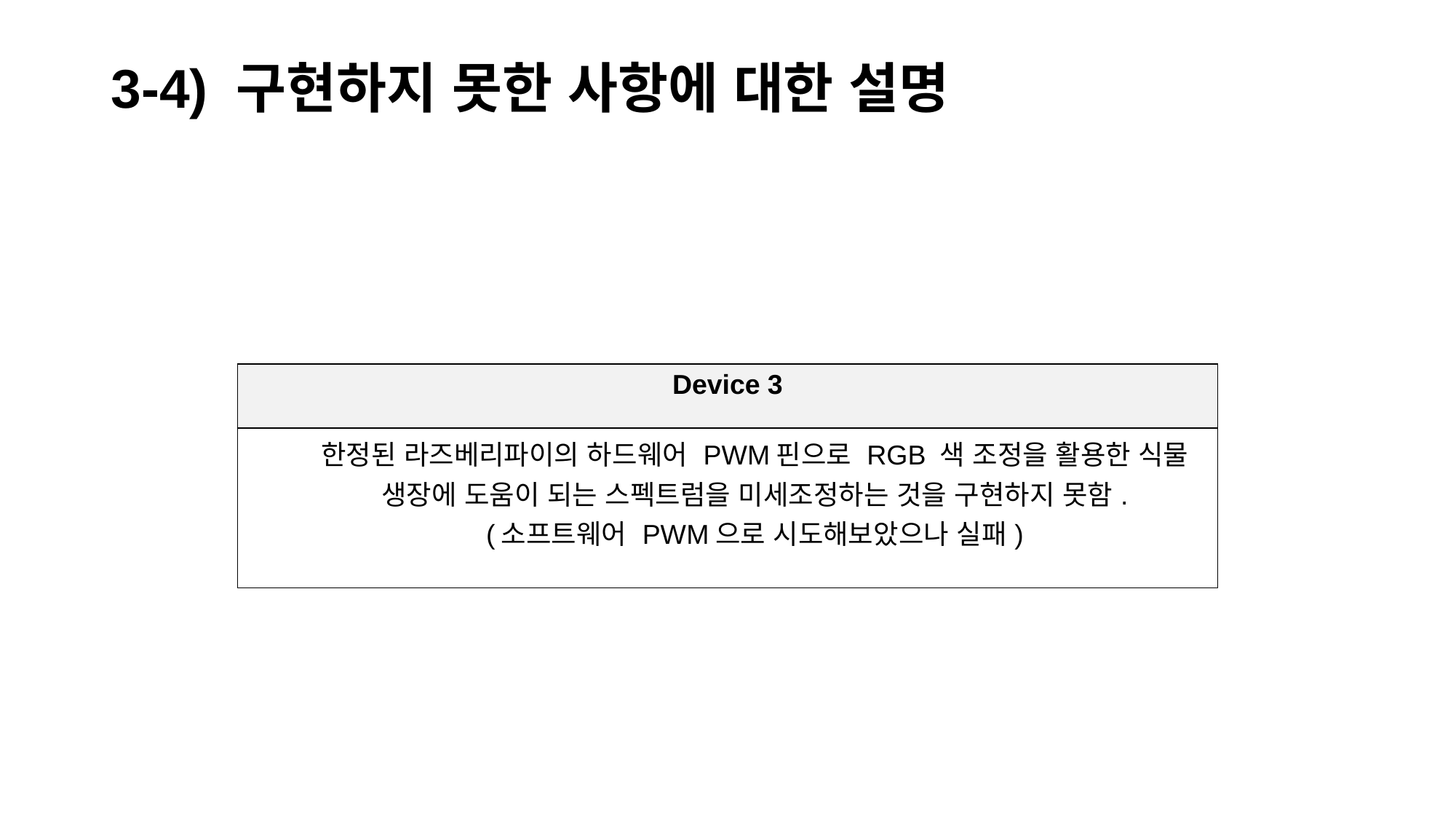

# 3-4) 구현하지 못한 사항에 대한 설명
| Device 3 |
| --- |
| 한정된 라즈베리파이의 하드웨어 PWM핀으로 RGB 색 조정을 활용한 식물 생장에 도움이 되는 스펙트럼을 미세조정하는 것을 구현하지 못함. (소프트웨어 PWM으로 시도해보았으나 실패) |